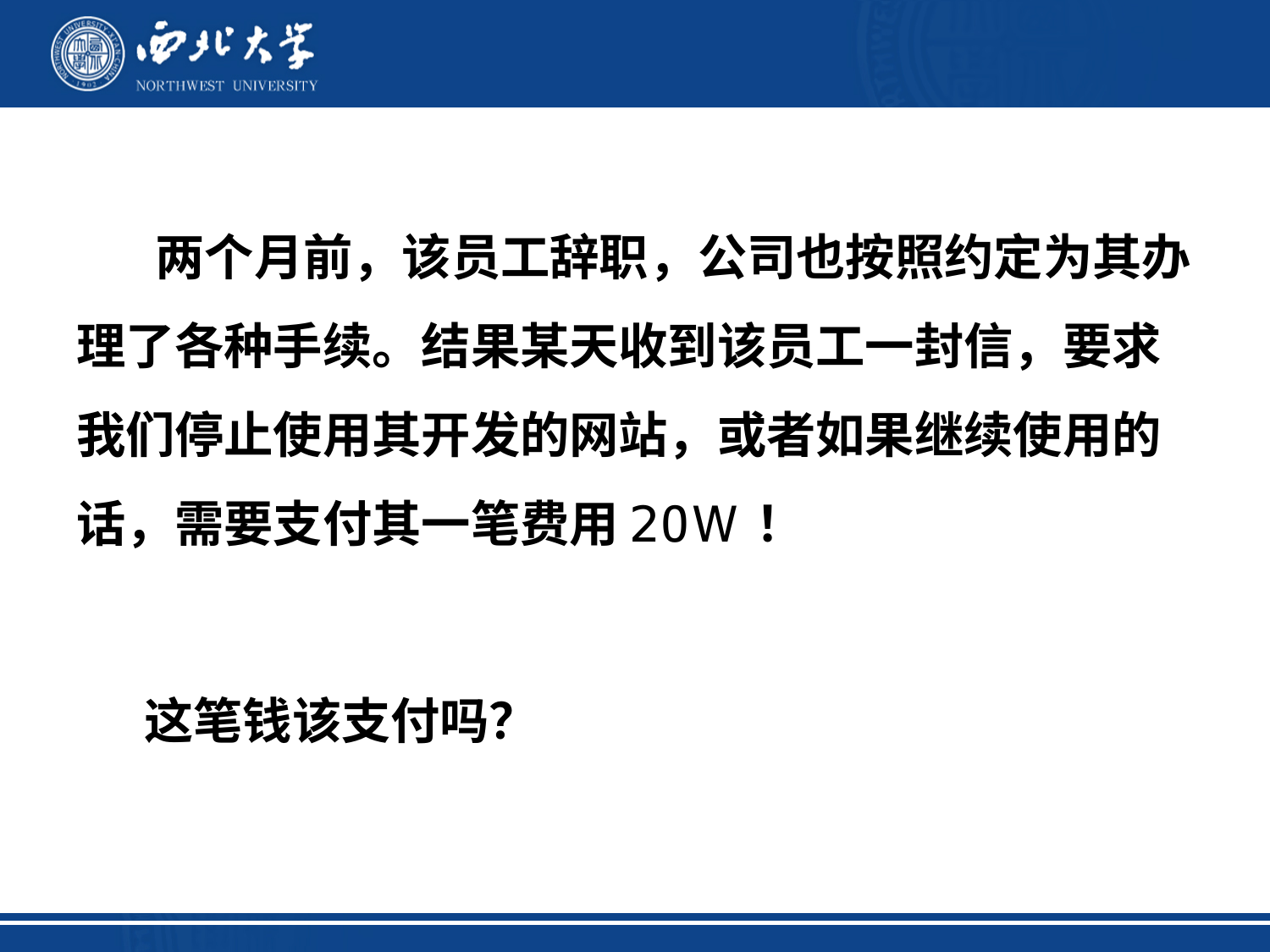

两个月前，该员工辞职，公司也按照约定为其办理了各种手续。结果某天收到该员工一封信，要求我们停止使用其开发的网站，或者如果继续使用的话，需要支付其一笔费用20W！

     这笔钱该支付吗？